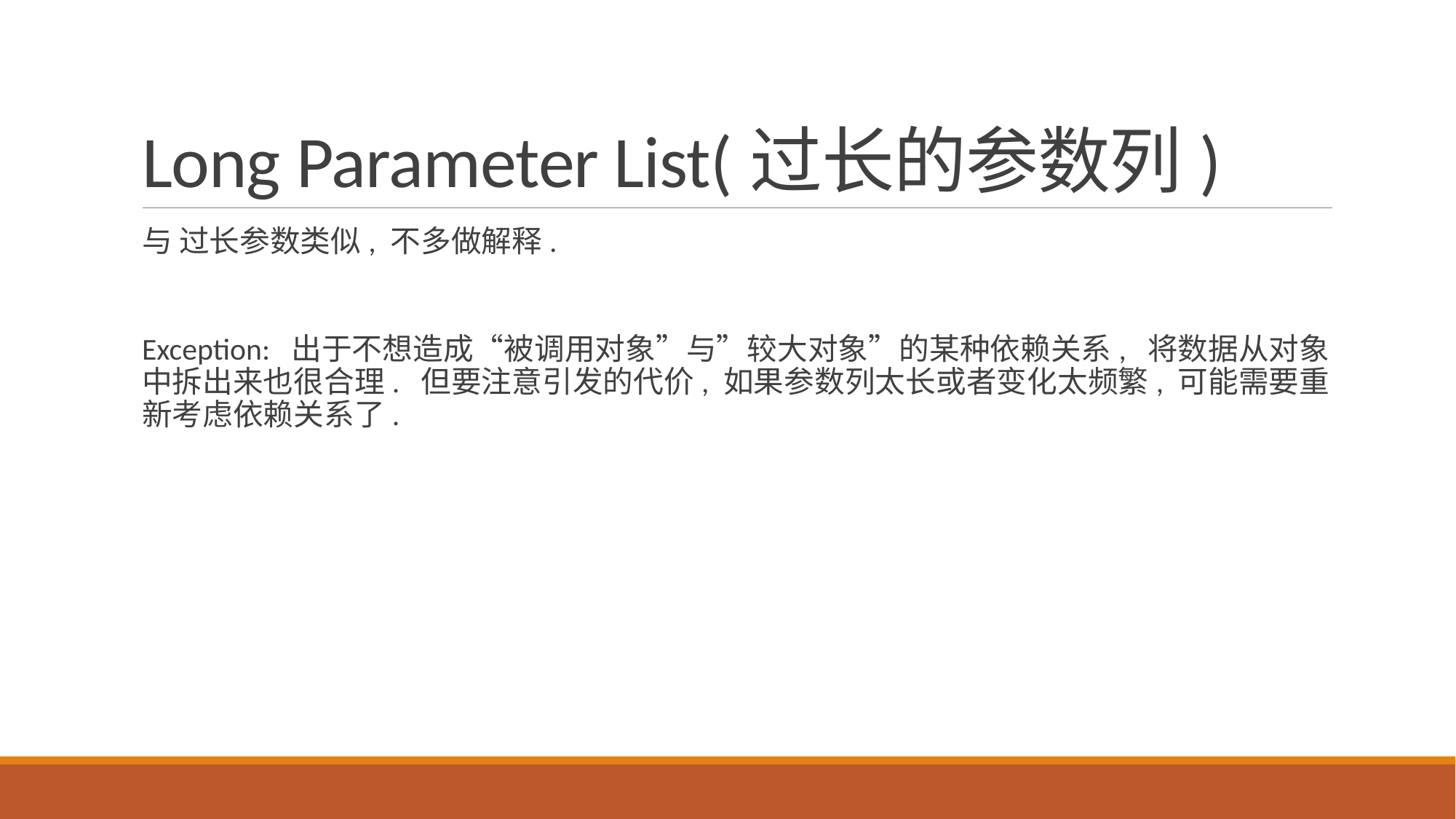

# Long Parameter List(过长的参数列)
与 过长参数类似, 不多做解释.

Exception:  出于不想造成“被调用对象”与”较大对象”的某种依赖关系,  将数据从对象中拆出来也很合理.  但要注意引发的代价, 如果参数列太长或者变化太频繁, 可能需要重新考虑依赖关系了.